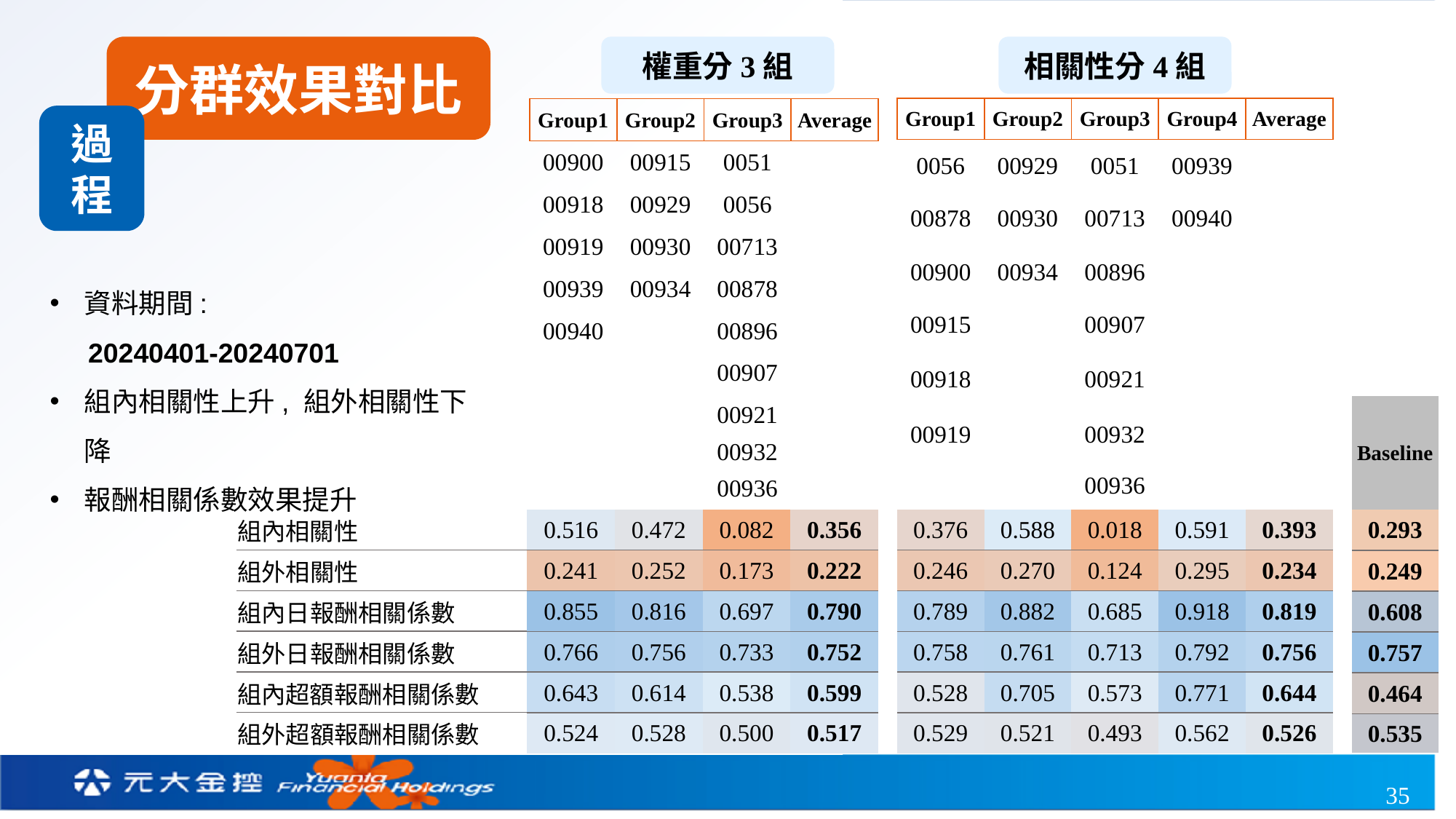

分群效果對比
過程
權重分3組
相關性分4組
| Group1 | Group2 | Group3 | Group4 | Average |
| --- | --- | --- | --- | --- |
| 0056 | 00929 | 0051 | 00939 |  |
| 00878 | 00930 | 00713 | 00940 |  |
| 00900 | 00934 | 00896 |  |  |
| 00915 |  | 00907 |  |  |
| 00918 |  | 00921 |  |  |
| 00919 |  | 00932 |  |  |
|  |  | 00936 |  |  |
| Group1 | Group2 | Group3 | Average |
| --- | --- | --- | --- |
| 00900 | 00915 | 0051 |  |
| 00918 | 00929 | 0056 |  |
| 00919 | 00930 | 00713 |  |
| 00939 | 00934 | 00878 |  |
| 00940 |  | 00896 |  |
|  |  | 00907 |  |
|  |  | 00921 |  |
|  |  | 00932 |  |
|  |  | 00936 |  |
資料期間:
     20240401-20240701
組內相關性上升, 組外相關性下降
報酬相關係數效果提升
| Baseline |
| --- |
| 0.293 |
| 0.249 |
| 0.608 |
| 0.757 |
| 0.464 |
| 0.535 |
| 組內相關性 |
| --- |
| 組外相關性 |
| 組內日報酬相關係數 |
| 組外日報酬相關係數 |
| 組內超額報酬相關係數 |
| 組外超額報酬相關係數 |
| 0.516 | 0.472 | 0.082 | 0.356 |
| --- | --- | --- | --- |
| 0.241 | 0.252 | 0.173 | 0.222 |
| 0.855 | 0.816 | 0.697 | 0.790 |
| 0.766 | 0.756 | 0.733 | 0.752 |
| 0.643 | 0.614 | 0.538 | 0.599 |
| 0.524 | 0.528 | 0.500 | 0.517 |
| 0.376 | 0.588 | 0.018 | 0.591 | 0.393 |
| --- | --- | --- | --- | --- |
| 0.246 | 0.270 | 0.124 | 0.295 | 0.234 |
| 0.789 | 0.882 | 0.685 | 0.918 | 0.819 |
| 0.758 | 0.761 | 0.713 | 0.792 | 0.756 |
| 0.528 | 0.705 | 0.573 | 0.771 | 0.644 |
| 0.529 | 0.521 | 0.493 | 0.562 | 0.526 |
35